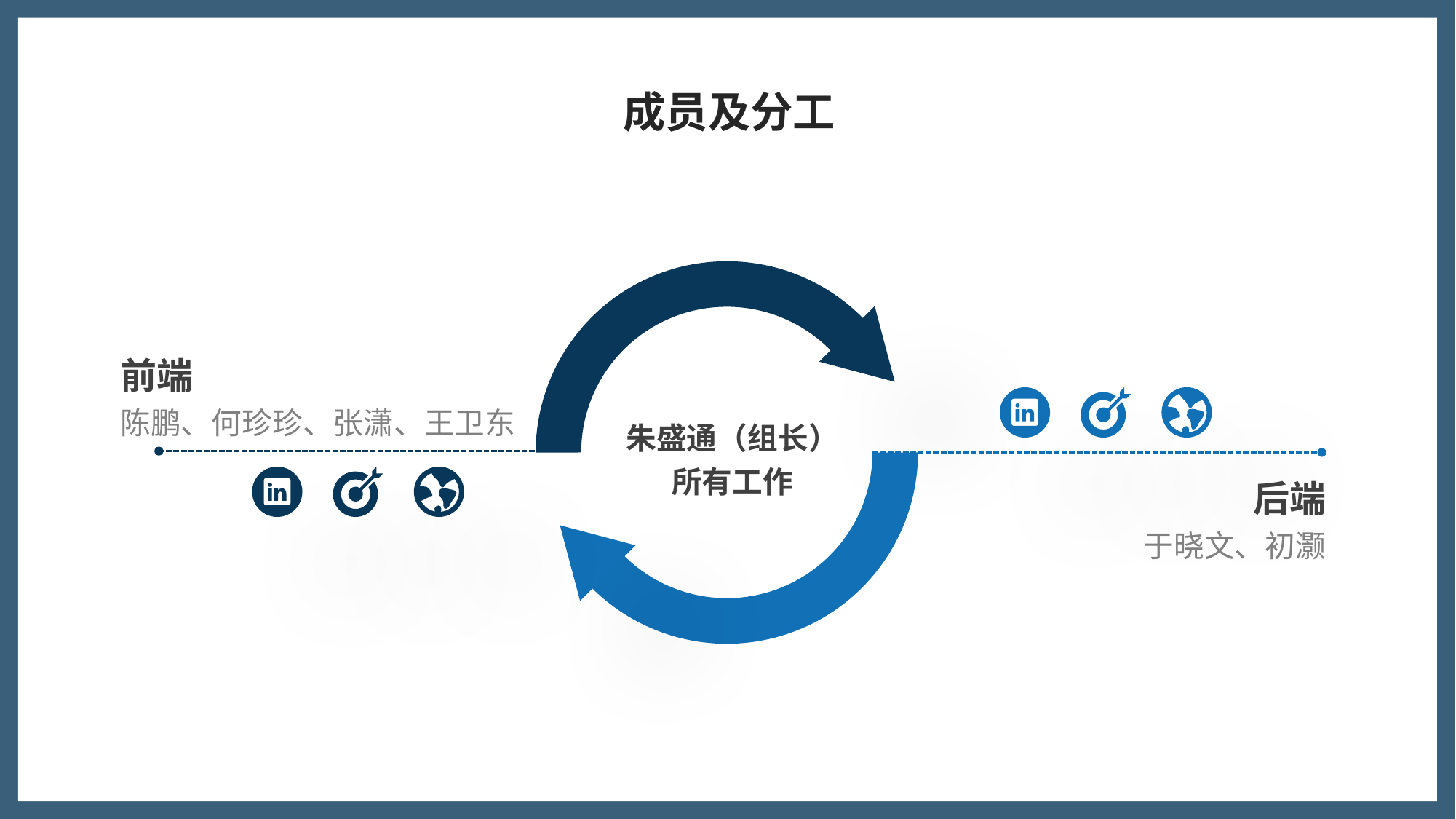

成员及分工

前端
陈鹏、何珍珍、张潇、王卫东

朱盛通（组长）
所有工作
后端
于晓文、初灏